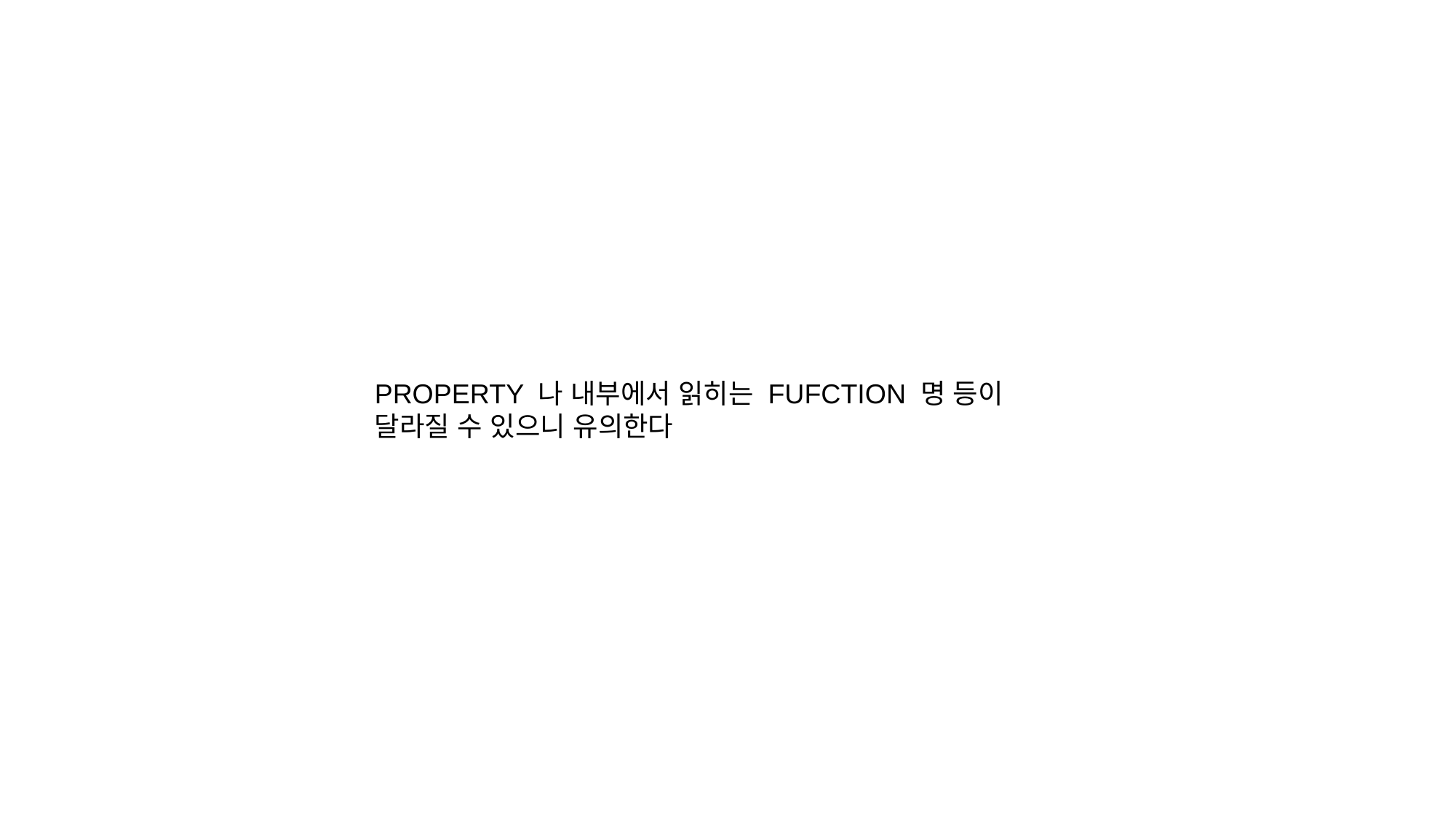

﻿PROPERTY 나 내부에서 읽히는 FUFCTION 명 등이 달라질 수 있으니 유의한다